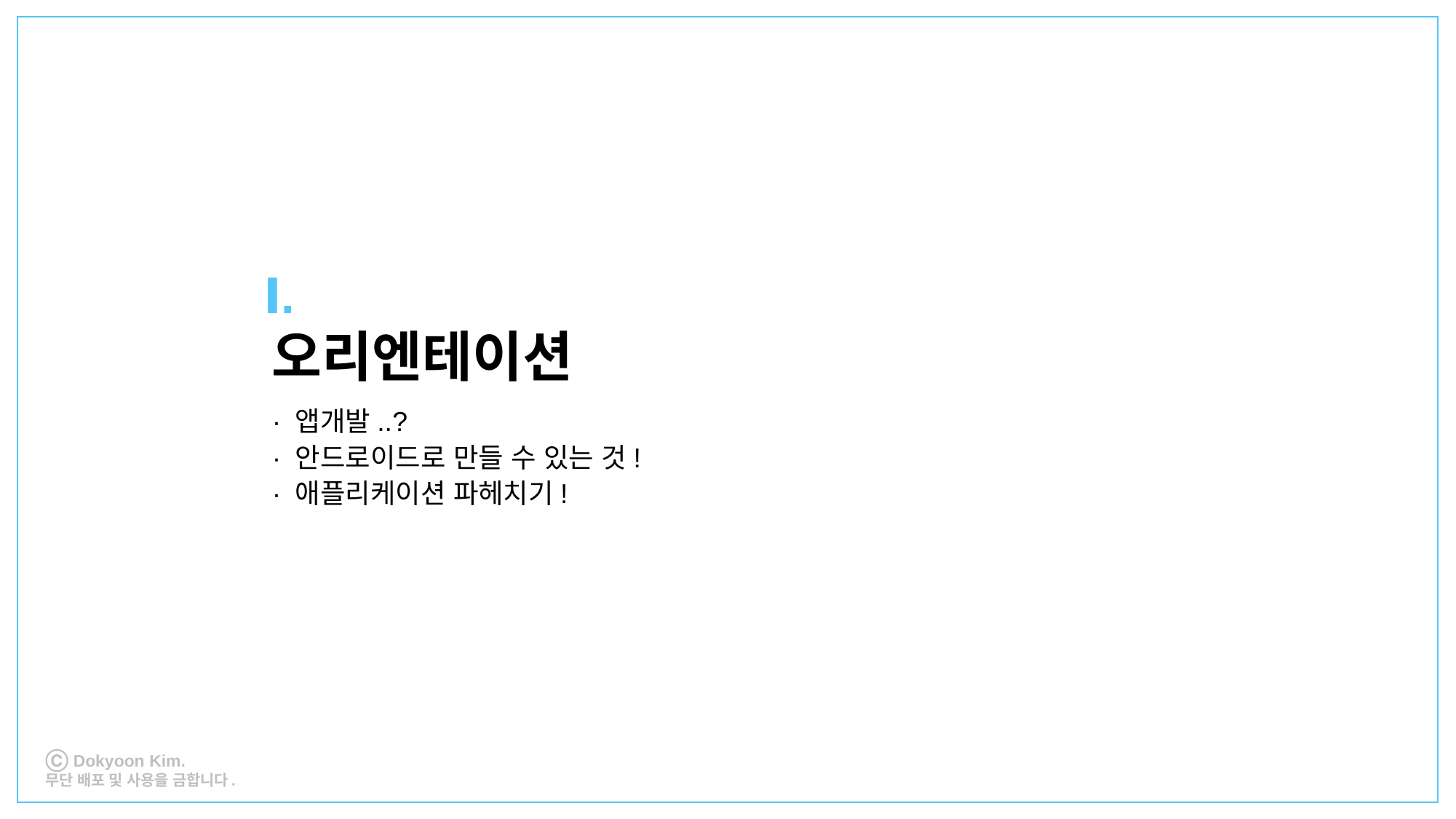

Ⅰ.
오리엔테이션
· 앱개발..?
· 안드로이드로 만들 수 있는 것!
· 애플리케이션 파헤치기!